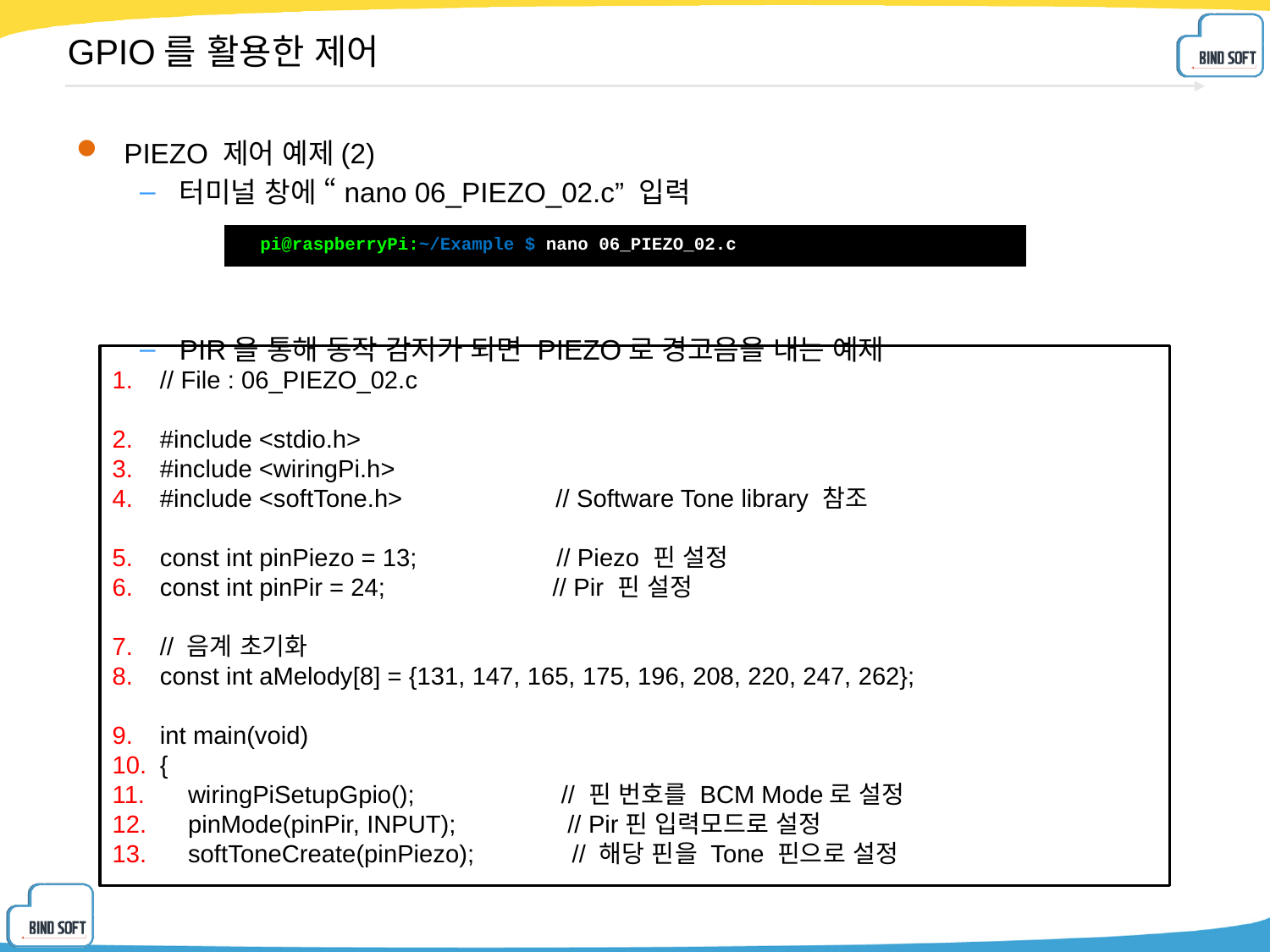

# GPIO를 활용한 제어
PIEZO 제어 예제(2)
터미널 창에 “nano 06_PIEZO_02.c” 입력

PIR을 통해 동작 감지가 되면 PIEZO로 경고음을 내는 예제

| pi@raspberryPi:~/Example $ nano 06\_PIEZO\_02.c |
| --- |
// File : 06_PIEZO_02.c

#include <stdio.h>
#include <wiringPi.h>
#include <softTone.h>                      // Software Tone library 참조

const int pinPiezo = 13;                    // Piezo 핀 설정
const int pinPir = 24;                        // Pir 핀 설정

// 음계 초기화
const int aMelody[8] = {131, 147, 165, 175, 196, 208, 220, 247, 262};

int main(void)
{
    wiringPiSetupGpio();                     // 핀 번호를 BCM Mode로 설정
    pinMode(pinPir, INPUT);                // Pir핀 입력모드로 설정
    softToneCreate(pinPiezo);              // 해당 핀을 Tone 핀으로 설정